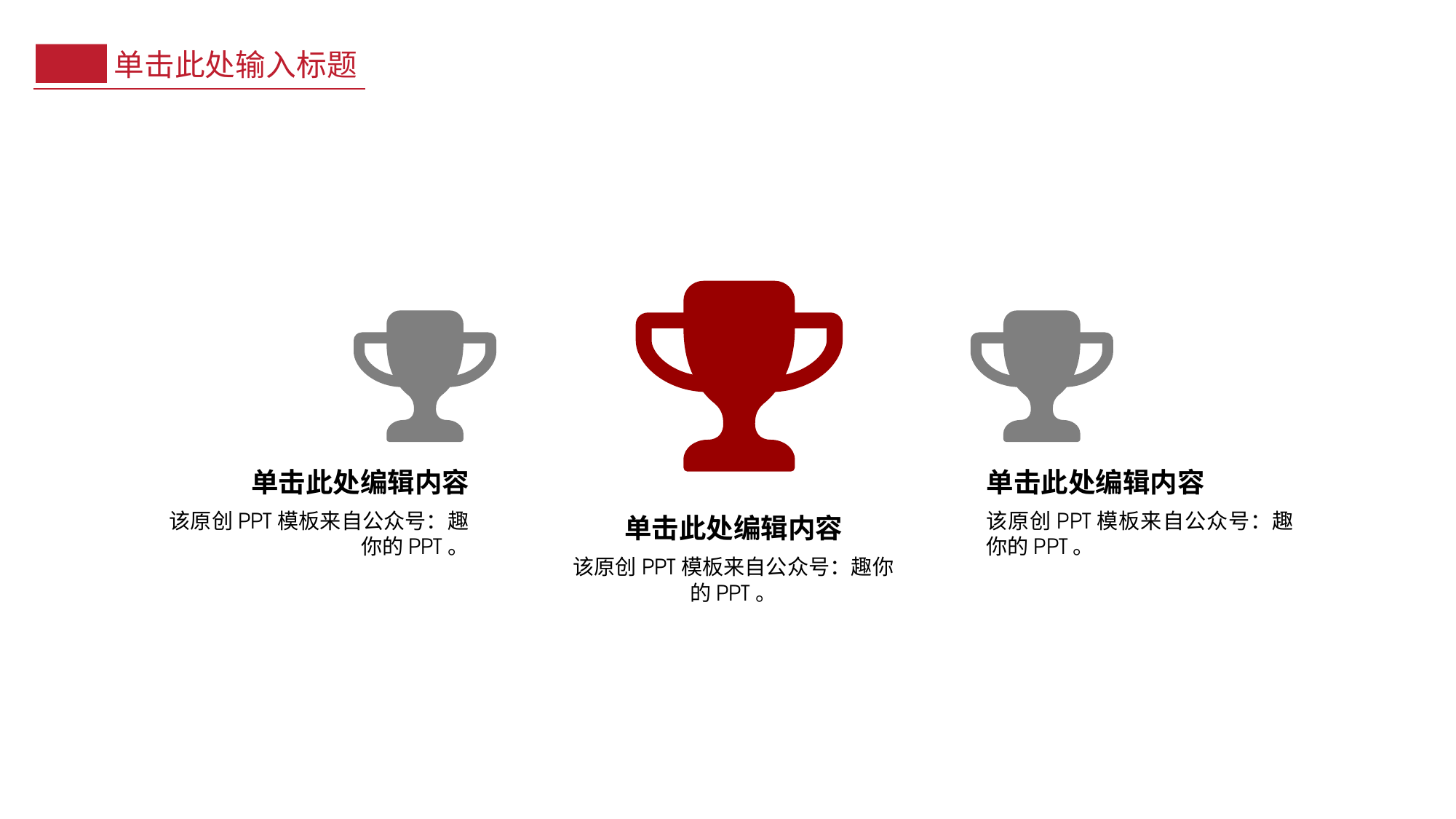

单击此处输入标题

单击此处编辑内容
单击此处编辑内容
该原创PPT模板来自公众号：趣你的PPT。
该原创PPT模板来自公众号：趣你的PPT。
单击此处编辑内容
该原创PPT模板来自公众号：趣你的PPT。